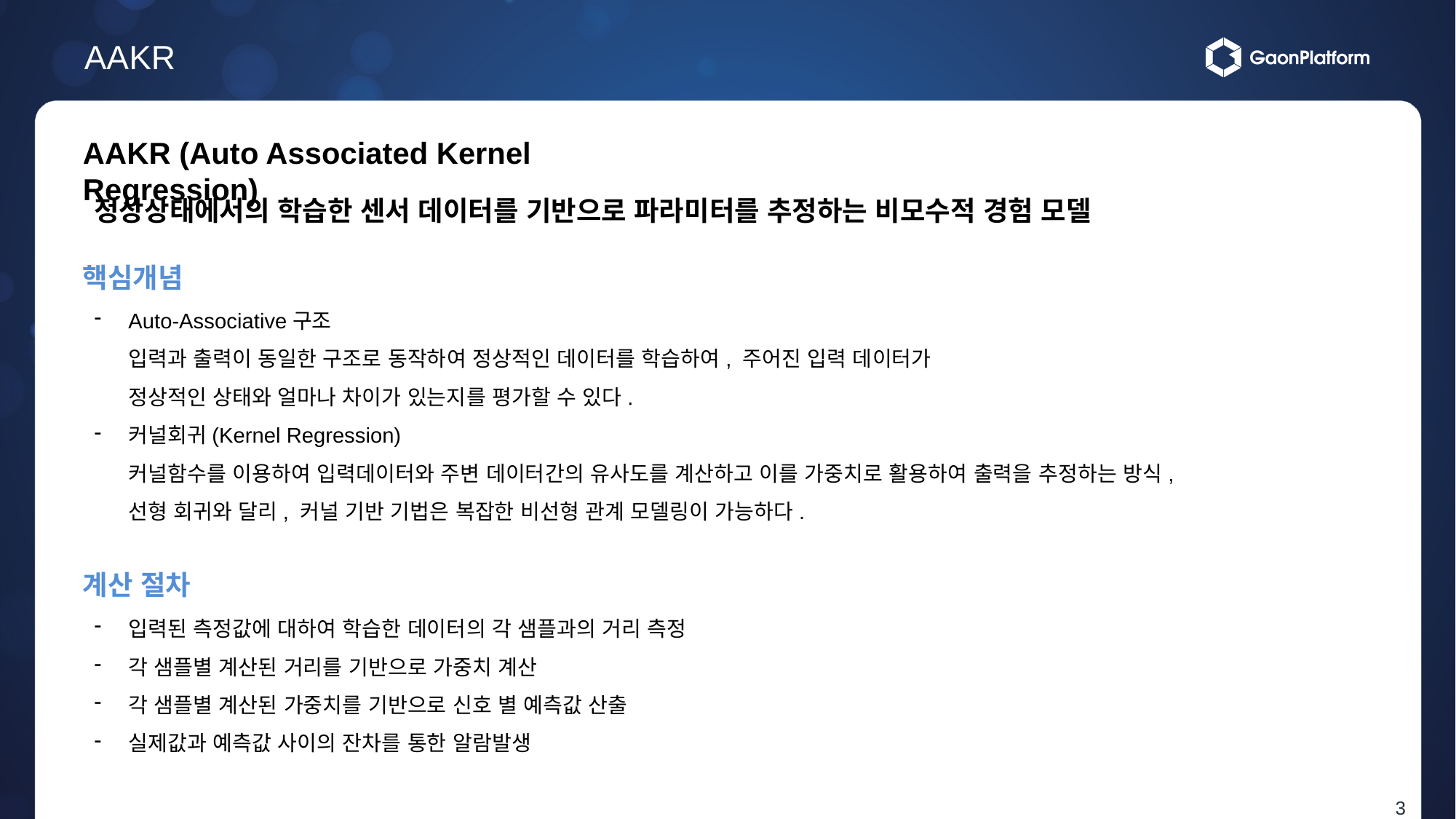

AAKR
AAKR (Auto Associated Kernel Regression)
정상상태에서의 학습한 센서 데이터를 기반으로 파라미터를 추정하는 비모수적 경험 모델
핵심개념
Auto-Associative구조
입력과 출력이 동일한 구조로 동작하여 정상적인 데이터를 학습하여, 주어진 입력 데이터가
정상적인 상태와 얼마나 차이가 있는지를 평가할 수 있다.
커널회귀(Kernel Regression)
커널함수를 이용하여 입력데이터와 주변 데이터간의 유사도를 계산하고 이를 가중치로 활용하여 출력을 추정하는 방식,
선형 회귀와 달리, 커널 기반 기법은 복잡한 비선형 관계 모델링이 가능하다.
계산 절차
입력된 측정값에 대하여 학습한 데이터의 각 샘플과의 거리 측정
각 샘플별 계산된 거리를 기반으로 가중치 계산
각 샘플별 계산된 가중치를 기반으로 신호 별 예측값 산출
실제값과 예측값 사이의 잔차를 통한 알람발생
3